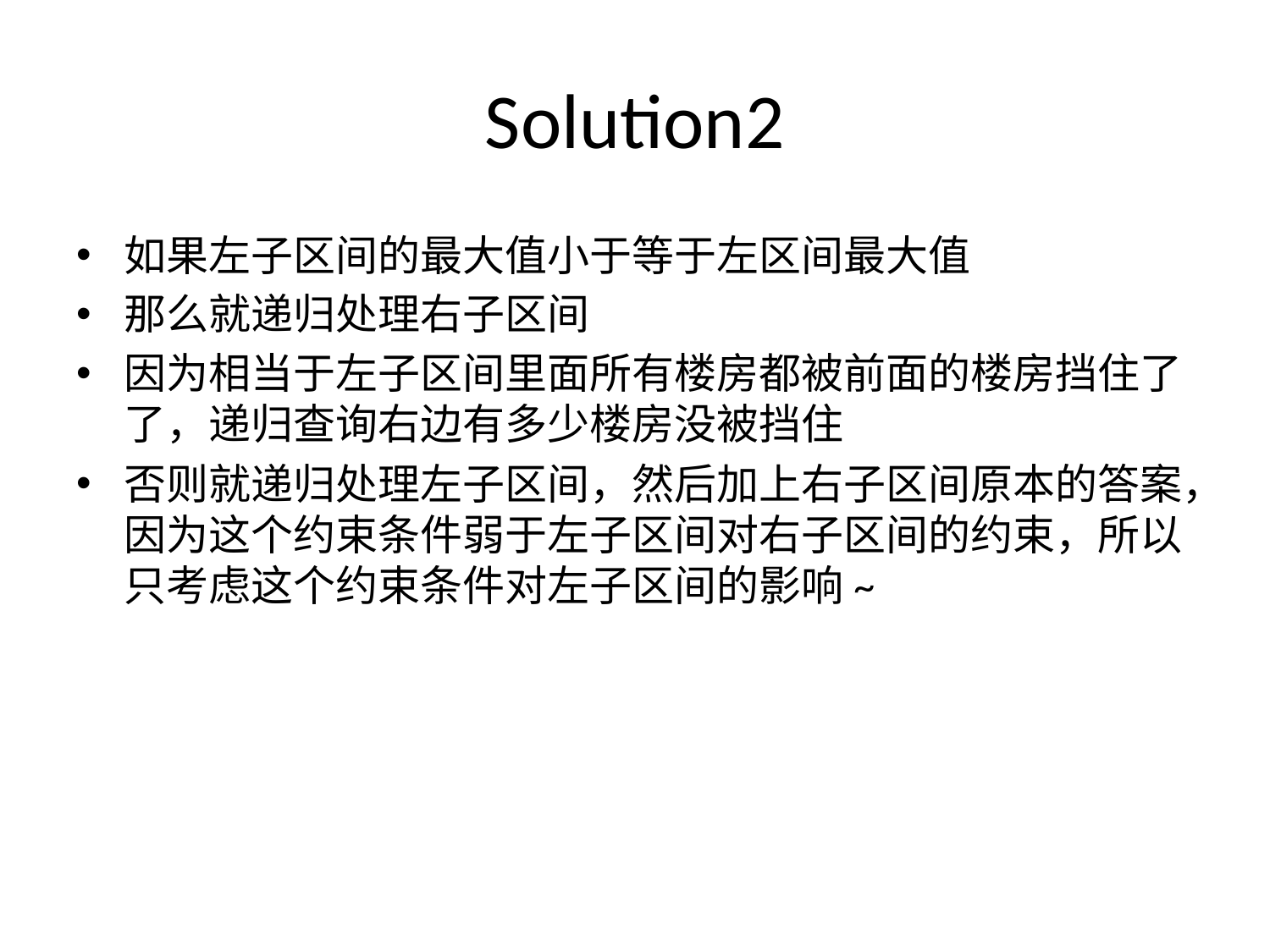

# Solution2
如果左子区间的最大值小于等于左区间最大值
那么就递归处理右子区间
因为相当于左子区间里面所有楼房都被前面的楼房挡住了了，递归查询右边有多少楼房没被挡住
否则就递归处理左子区间，然后加上右子区间原本的答案，因为这个约束条件弱于左子区间对右子区间的约束，所以只考虑这个约束条件对左子区间的影响~